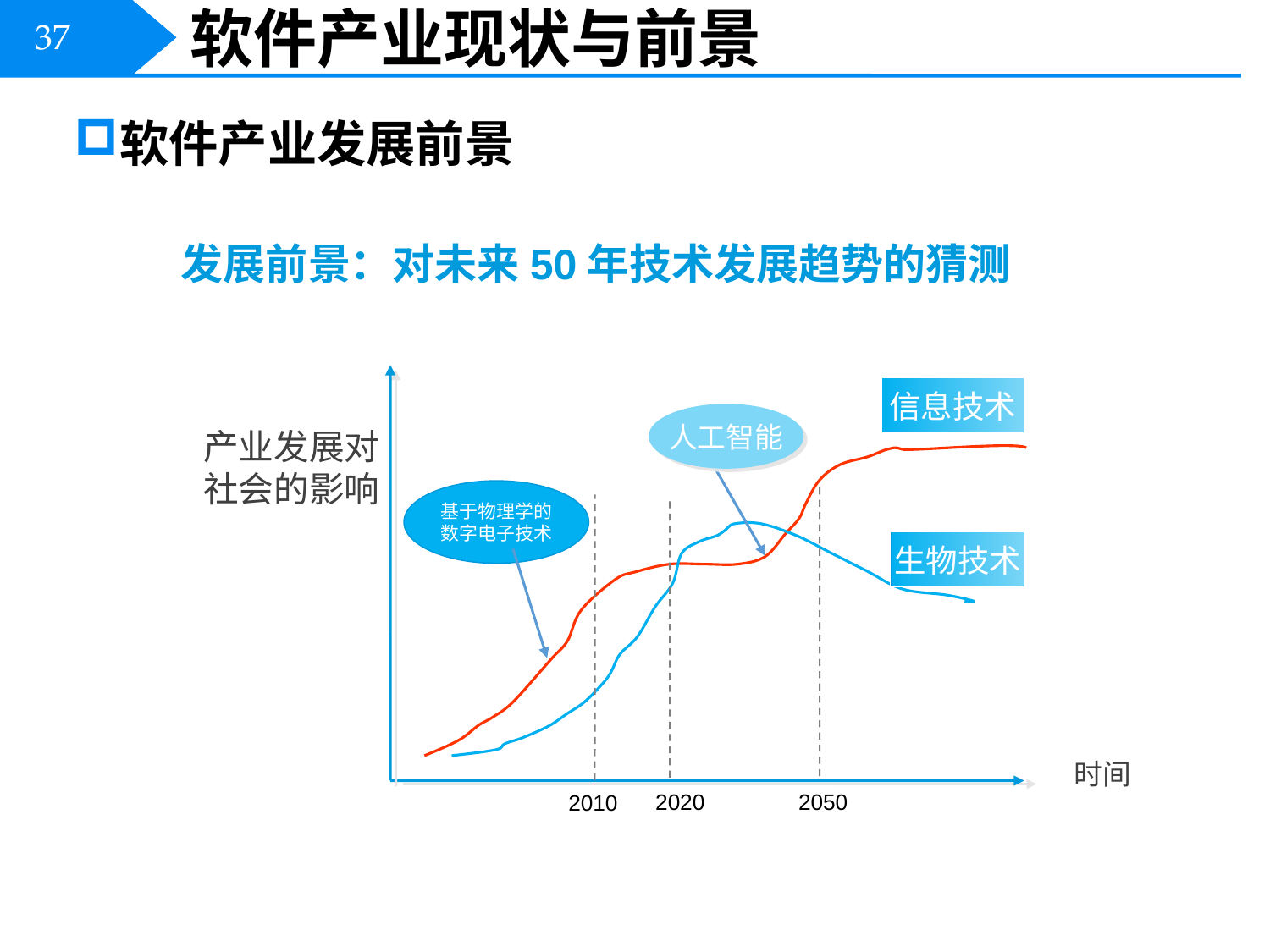

# 软件产业现状与前景
软件产业发展前景
发展前景：对未来50年技术发展趋势的猜测

信息技术
人工智能
产业发展对
社会的影响

基于物理学的
数字电子技术

生物技术

时间

2020
2010
2050